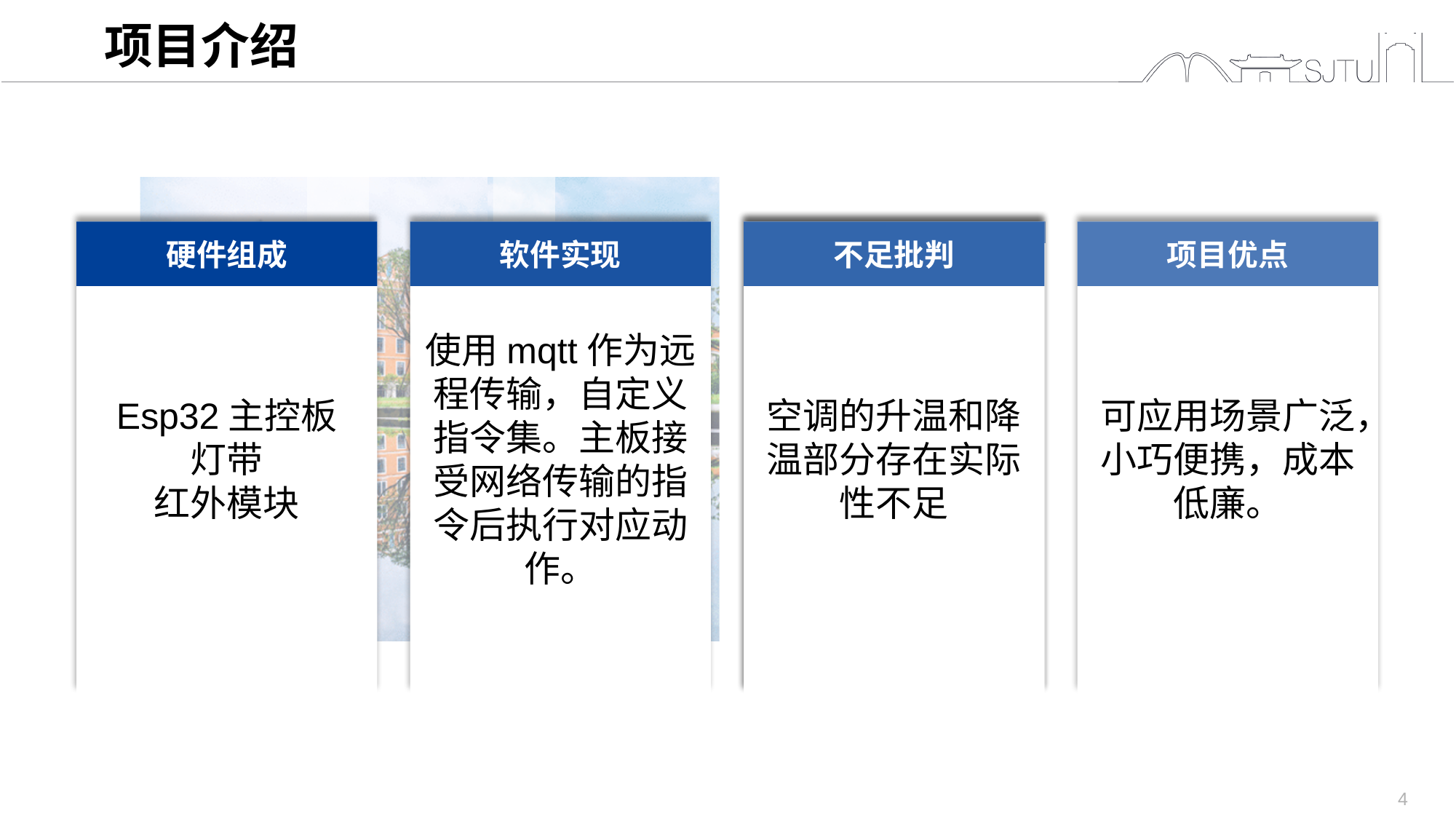

项目介绍此处添加文本
项目优点
硬件组成
Esp32主控板
灯带
红外模块
软件实现
使用mqtt作为远程传输，自定义指令集。主板接受网络传输的指令后执行对应动作。
不足批判
空调的升温和降温部分存在实际性不足

可应用场景广泛，小巧便携，成本低廉。
单击此处添加文本
单击此处添加文本
单击此处添加文本
单击此处添加文本
4